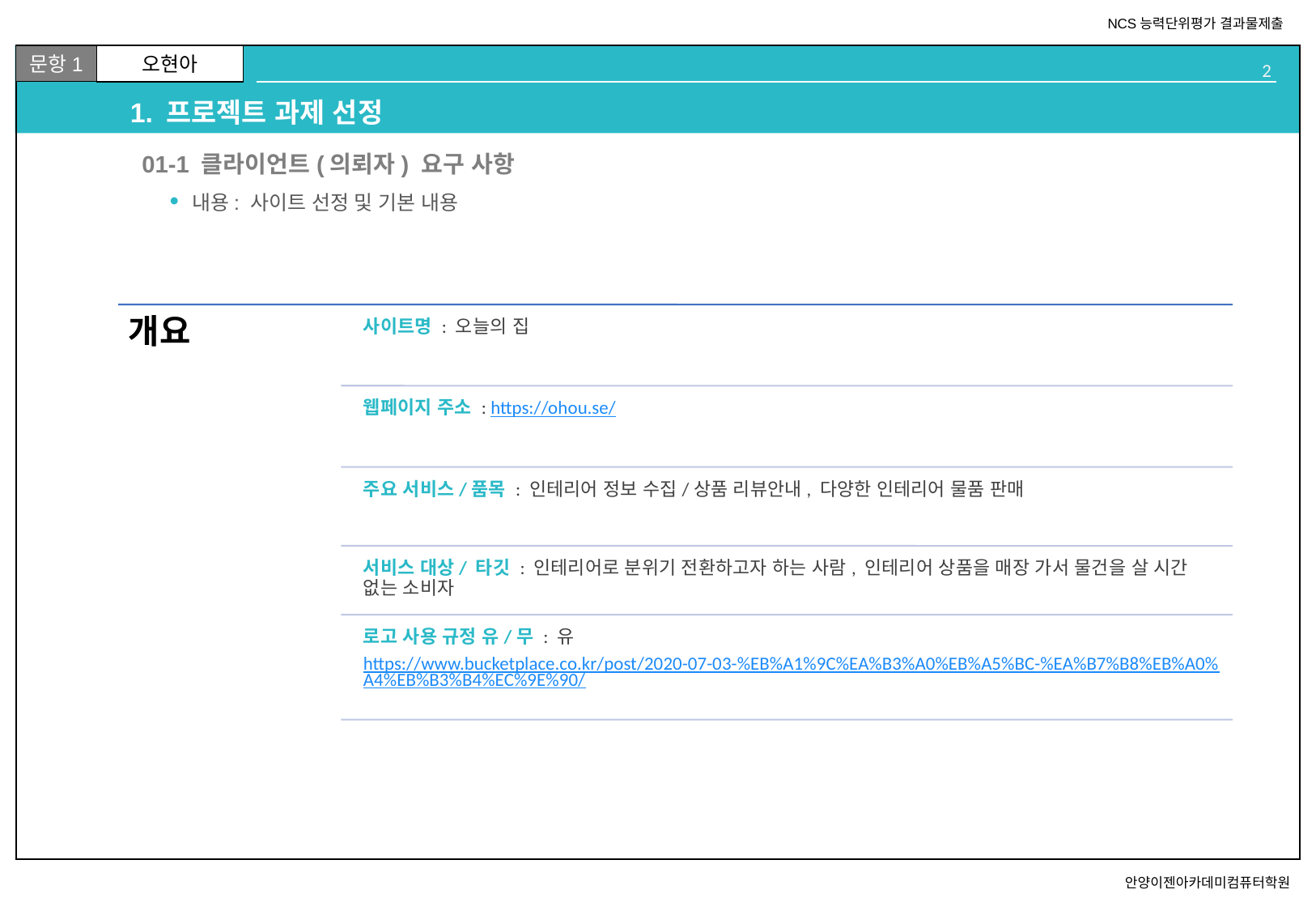

# 1. 프로젝트 과제 선정
01-1 클라이언트(의뢰자) 요구 사항
내용: 사이트 선정 및 기본 내용
개요
사이트명 : 오늘의 집
웹페이지 주소 : https://ohou.se/
주요 서비스/품목 : 인테리어 정보 수집/상품 리뷰안내, 다양한 인테리어 물품 판매
서비스 대상/ 타깃 : 인테리어로 분위기 전환하고자 하는 사람, 인테리어 상품을 매장 가서 물건을 살 시간 없는 소비자
로고 사용 규정 유/무 : 유
https://www.bucketplace.co.kr/post/2020-07-03-%EB%A1%9C%EA%B3%A0%EB%A5%BC-%EA%B7%B8%EB%A0%A4%EB%B3%B4%EC%9E%90/